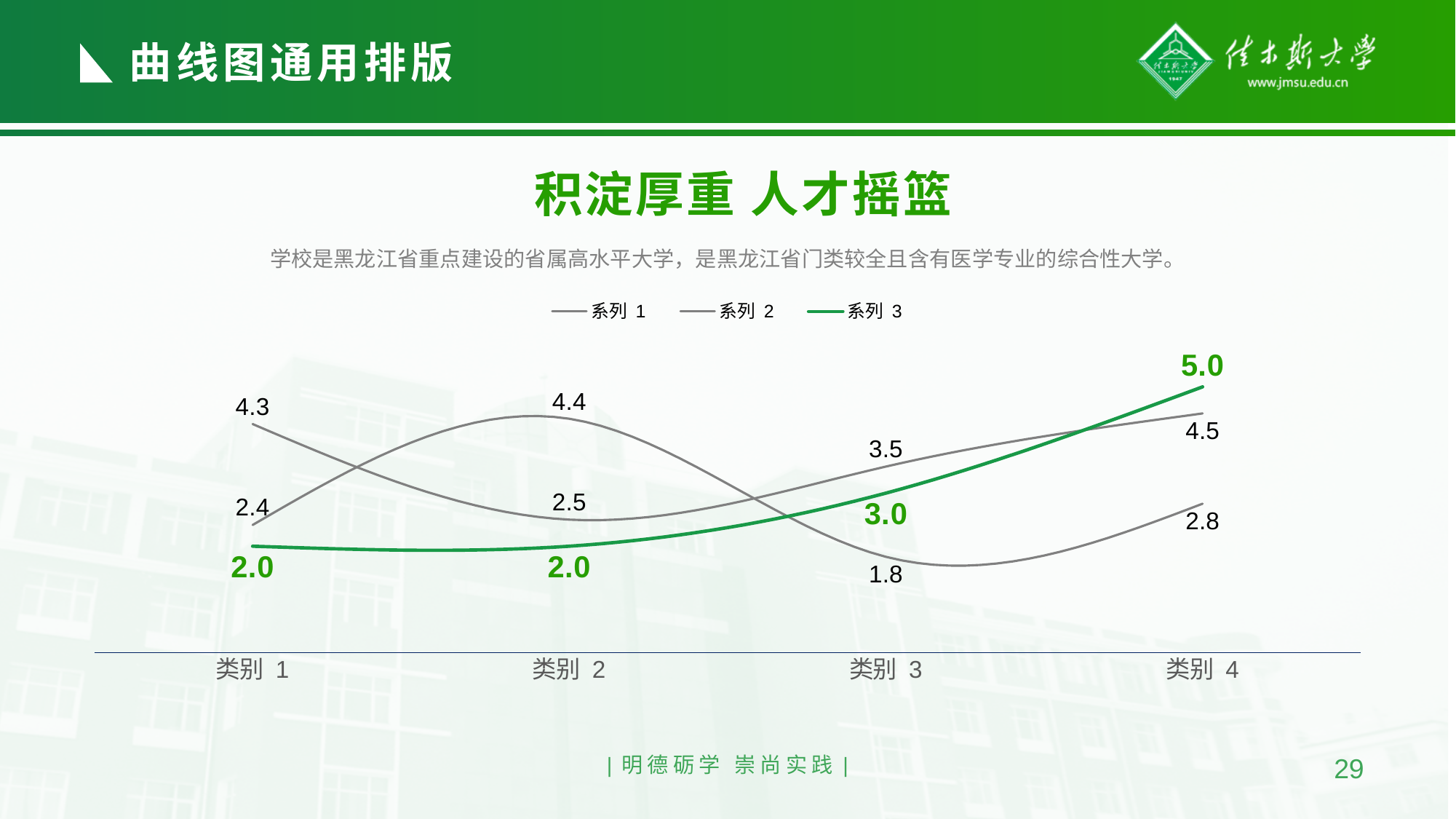

曲线图通用排版
积淀厚重 人才摇篮
学校是黑龙江省重点建设的省属高水平大学，是黑龙江省门类较全且含有医学专业的综合性大学。

### Chart

| Category | 系列 1 | 系列 2 | 系列 3 |
|---|---|---|---|
| 类别 1 | 4.3 | 2.4 | 2.0 |
| 类别 2 | 2.5 | 4.4 | 2.0 |
| 类别 3 | 3.5 | 1.8 | 3.0 |
| 类别 4 | 4.5 | 2.8 | 5.0 |
|明德砺学 崇尚实践|
29